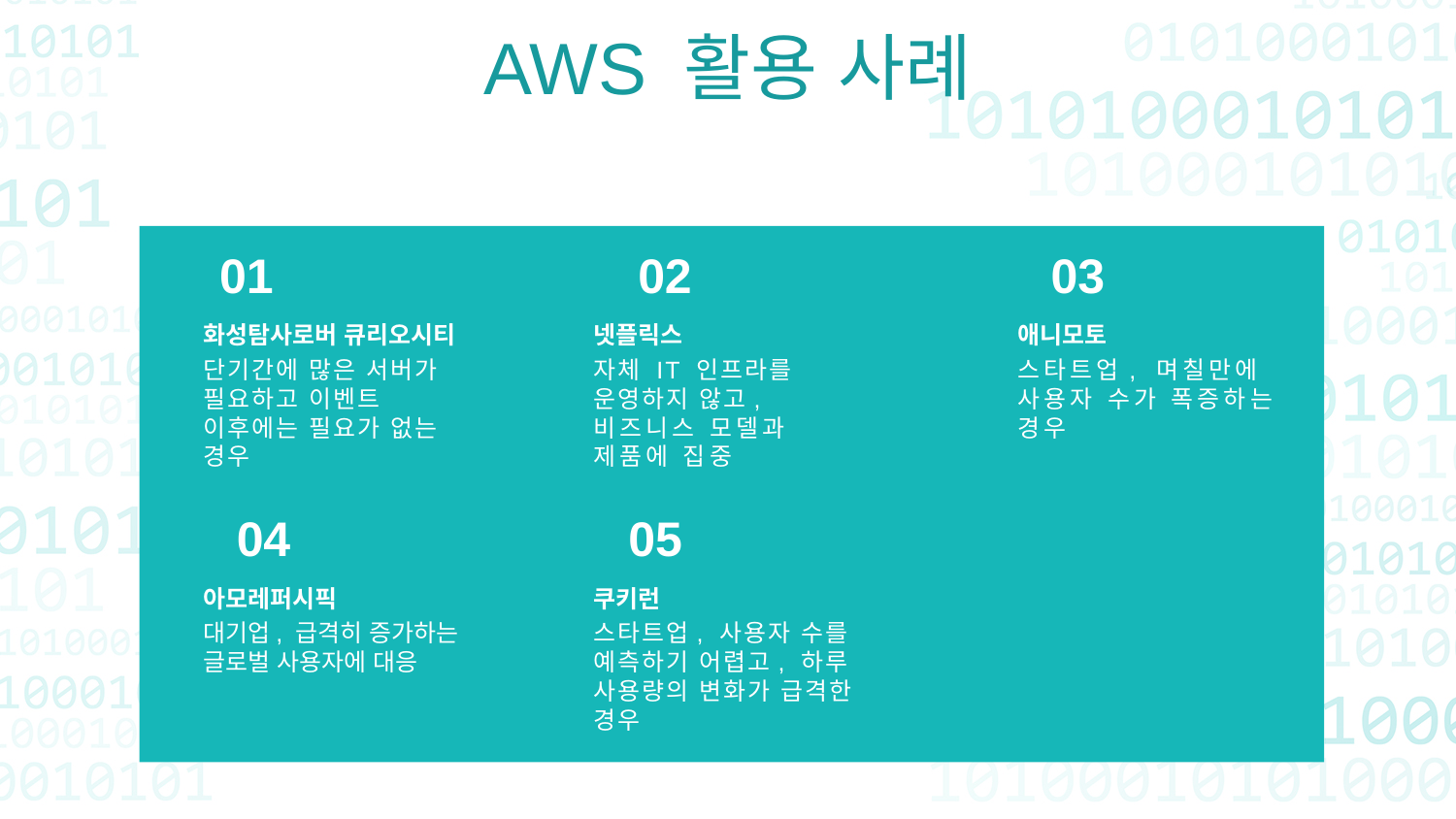

AWS 활용 사례

01
02
03
화성탐사로버 큐리오시티
단기간에 많은 서버가 필요하고 이벤트 이후에는 필요가 없는 경우
넷플릭스
자체 IT 인프라를 운영하지 않고, 비즈니스 모델과 제품에 집중
애니모토
스타트업, 며칠만에 사용자 수가 폭증하는 경우
04
05
아모레퍼시픽
대기업, 급격히 증가하는 글로벌 사용자에 대응
쿠키런
스타트업, 사용자 수를 예측하기 어렵고, 하루 사용량의 변화가 급격한 경우